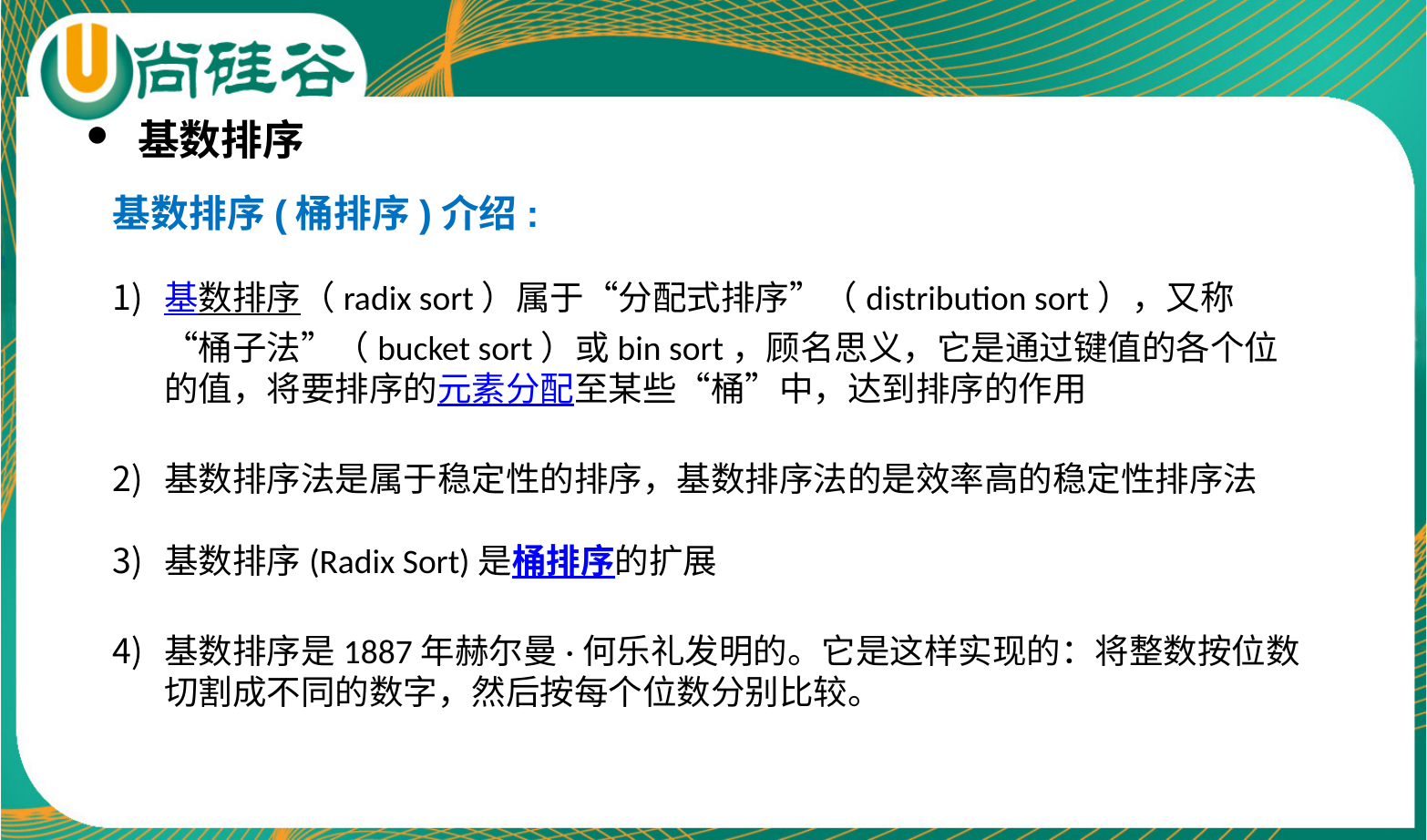

基数排序
基数排序(桶排序)介绍:

基数排序（radix sort）属于“分配式排序”（distribution sort），又称“桶子法”（bucket sort）或bin sort，顾名思义，它是通过键值的各个位的值，将要排序的元素分配至某些“桶”中，达到排序的作用

基数排序法是属于稳定性的排序，基数排序法的是效率高的稳定性排序法

基数排序(Radix Sort)是桶排序的扩展

基数排序是1887年赫尔曼·何乐礼发明的。它是这样实现的：将整数按位数切割成不同的数字，然后按每个位数分别比较。